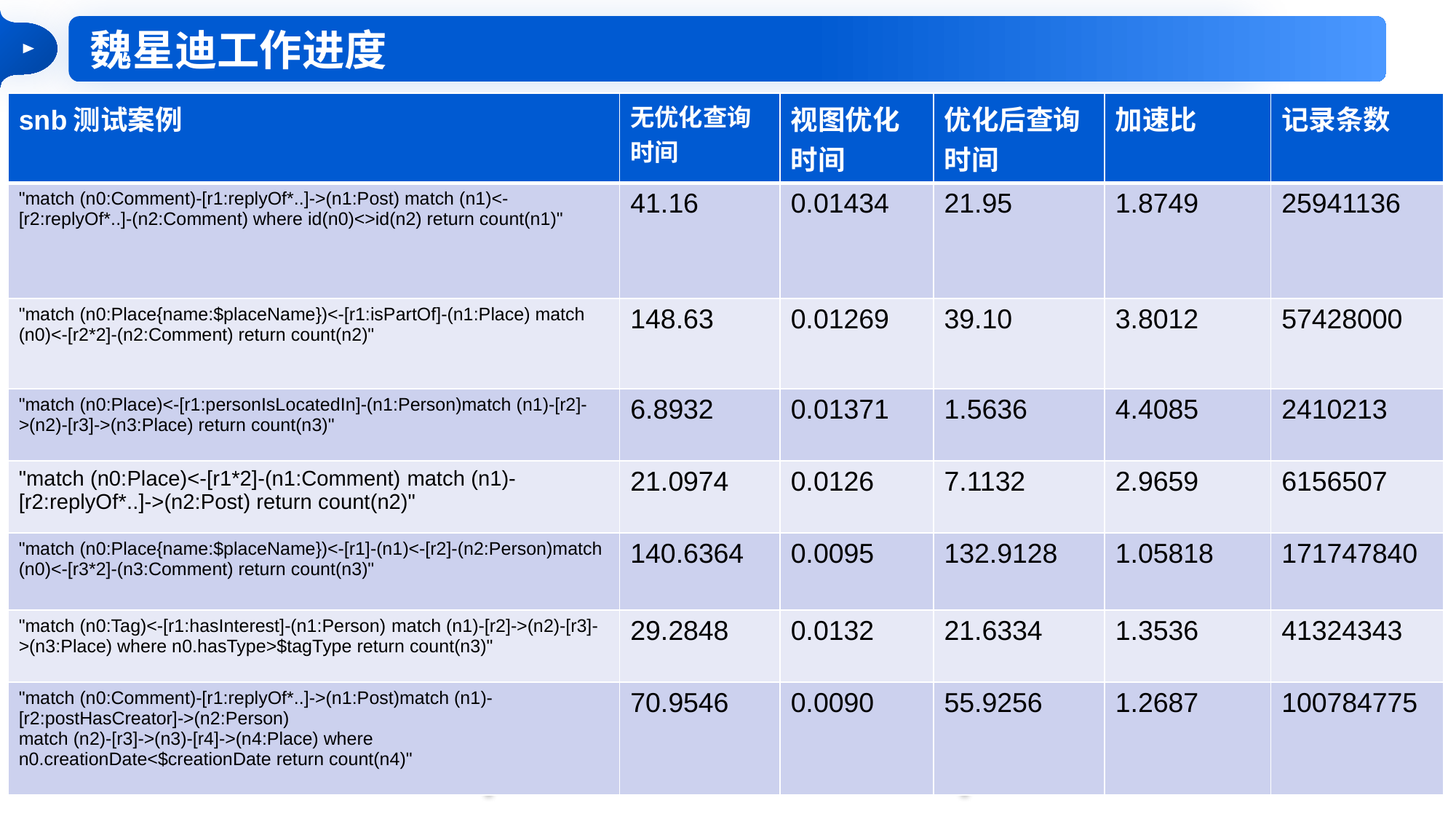

魏星迪工作进度
| snb测试案例 | 无优化查询时间 | 视图优化时间 | 优化后查询时间 | 加速比 | 记录条数 |
| --- | --- | --- | --- | --- | --- |
| "match (n0:Comment)-[r1:replyOf\*..]->(n1:Post) match (n1)<-[r2:replyOf\*..]-(n2:Comment) where id(n0)<>id(n2) return count(n1)" | 41.16 | 0.01434 | 21.95 | 1.8749 | 25941136 |
| "match (n0:Place{name:$placeName})<-[r1:isPartOf]-(n1:Place) match (n0)<-[r2\*2]-(n2:Comment) return count(n2)" | 148.63 | 0.01269 | 39.10 | 3.8012 | 57428000 |
| "match (n0:Place)<-[r1:personIsLocatedIn]-(n1:Person)match (n1)-[r2]->(n2)-[r3]->(n3:Place) return count(n3)" | 6.8932 | 0.01371 | 1.5636 | 4.4085 | 2410213 |
| "match (n0:Place)<-[r1\*2]-(n1:Comment) match (n1)-[r2:replyOf\*..]->(n2:Post) return count(n2)" | 21.0974 | 0.0126 | 7.1132 | 2.9659 | 6156507 |
| "match (n0:Place{name:$placeName})<-[r1]-(n1)<-[r2]-(n2:Person)match (n0)<-[r3\*2]-(n3:Comment) return count(n3)" | 140.6364 | 0.0095 | 132.9128 | 1.05818 | 171747840 |
| "match (n0:Tag)<-[r1:hasInterest]-(n1:Person) match (n1)-[r2]->(n2)-[r3]->(n3:Place) where n0.hasType>$tagType return count(n3)" | 29.2848 | 0.0132 | 21.6334 | 1.3536 | 41324343 |
| "match (n0:Comment)-[r1:replyOf\*..]->(n1:Post)match (n1)-[r2:postHasCreator]->(n2:Person) match (n2)-[r3]->(n3)-[r4]->(n4:Place) where n0.creationDate<$creationDate return count(n4)" | 70.9546 | 0.0090 | 55.9256 | 1.2687 | 100784775 |
snb_result